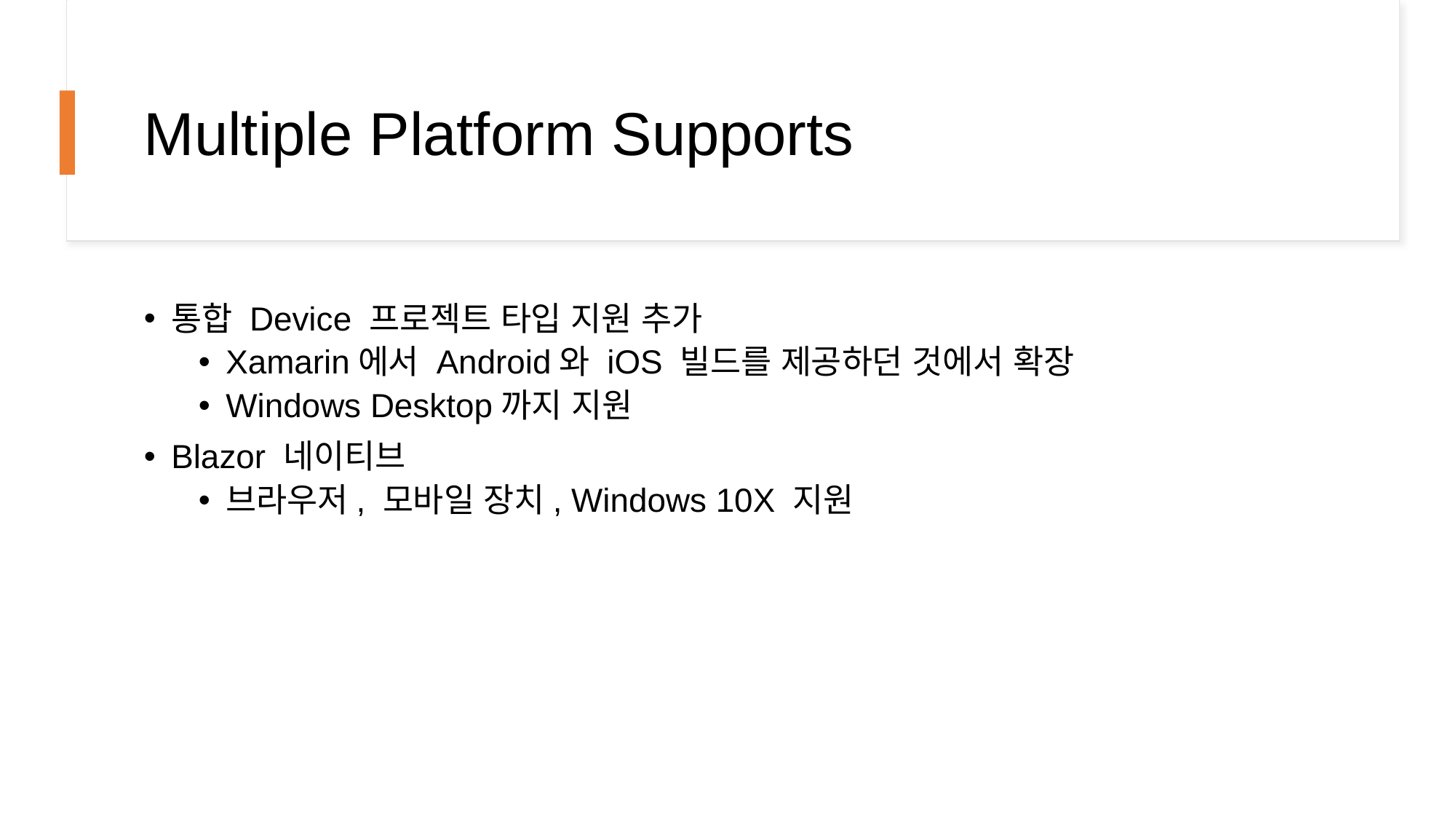

# Multiple Platform Supports

통합 Device 프로젝트 타입 지원 추가
Xamarin에서 Android와 iOS 빌드를 제공하던 것에서 확장
Windows Desktop까지 지원
Blazor 네이티브
브라우저, 모바일 장치, Windows 10X 지원